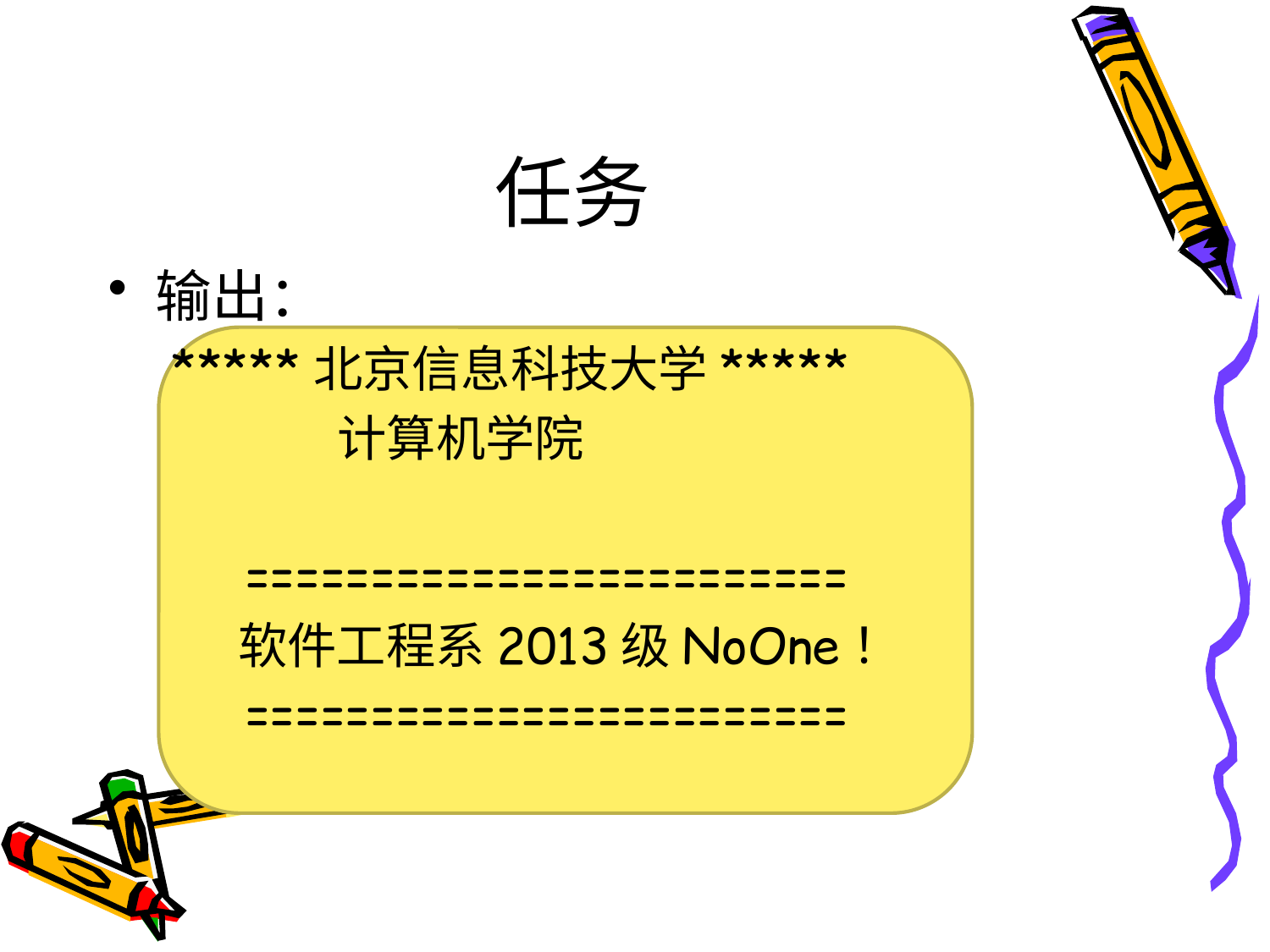

# 任务
输出：
*****北京信息科技大学*****
              计算机学院

     ========================
     软件工程系2013级NoOne！
     ========================